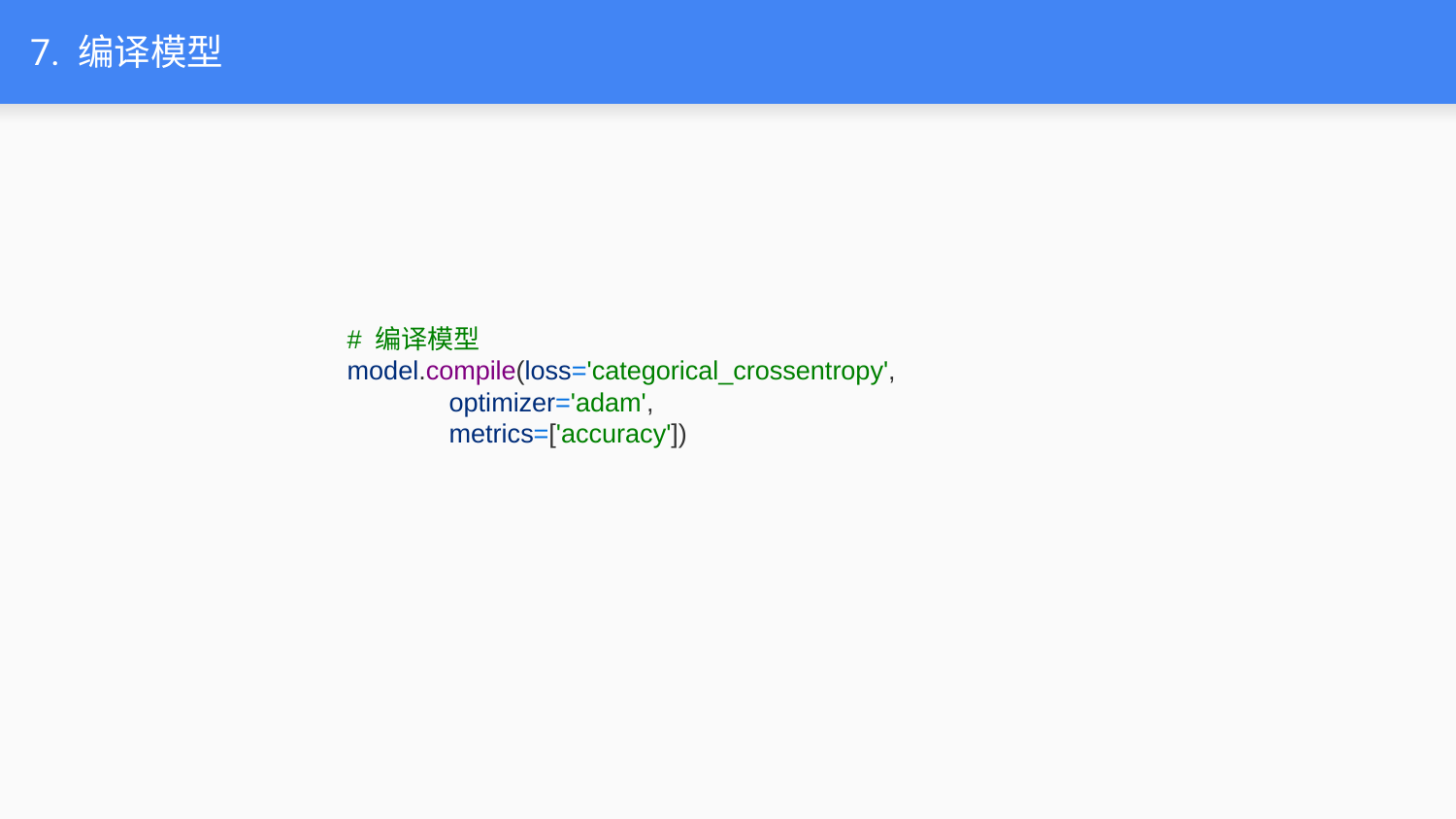

# 7. 编译模型
# 编译模型
model.compile(loss='categorical_crossentropy',
              optimizer='adam',
              metrics=['accuracy'])